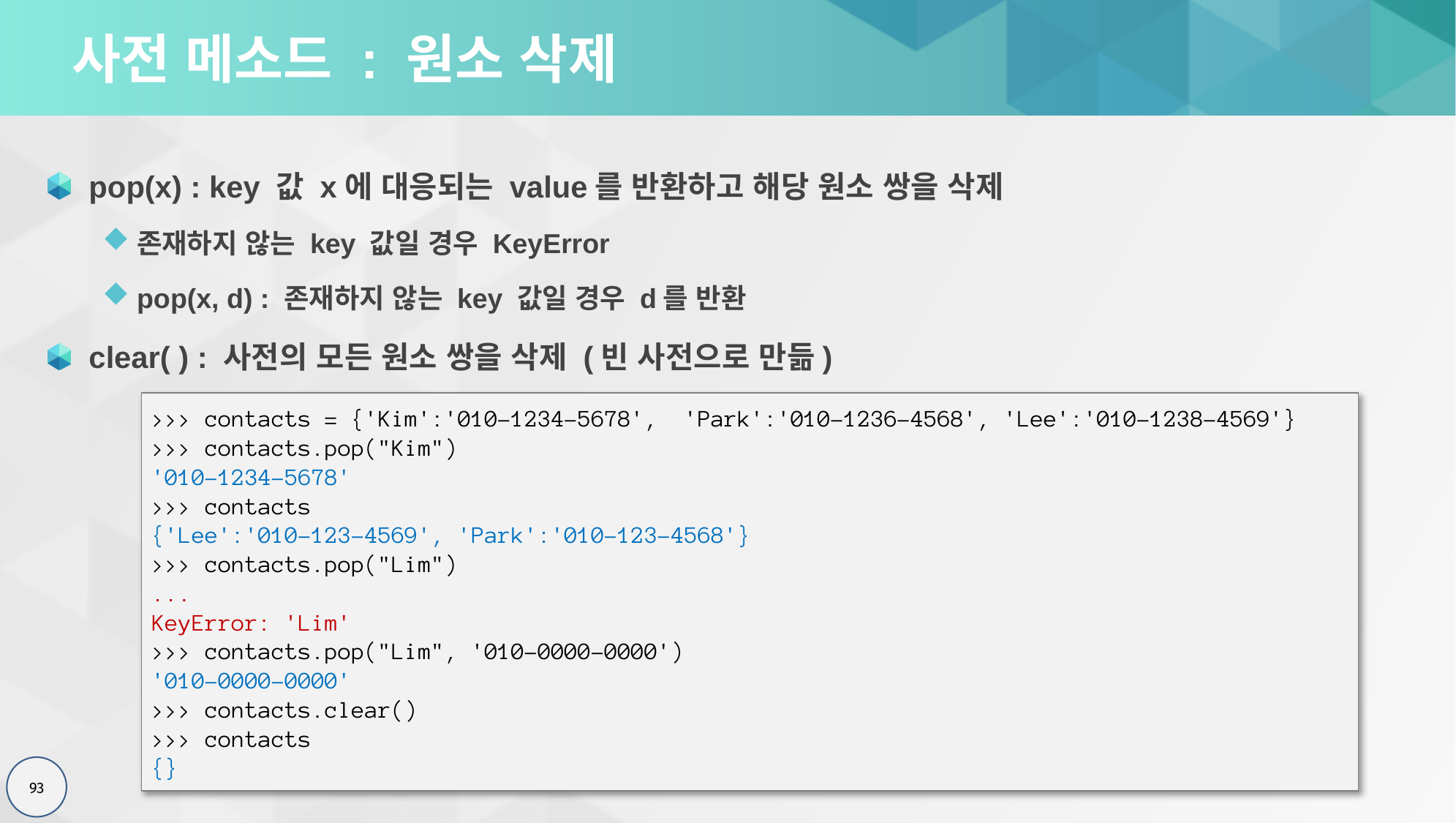

# 사전 메소드 : 원소 삭제
pop(x) : key 값 x에 대응되는 value를 반환하고 해당 원소 쌍을 삭제
존재하지 않는 key 값일 경우 KeyError
pop(x, d) : 존재하지 않는 key 값일 경우 d를 반환
clear( ) : 사전의 모든 원소 쌍을 삭제 (빈 사전으로 만듦)
>>> contacts = {'Kim':'010-1234-5678',  'Park':'010-1236-4568', 'Lee':'010-1238-4569'}
>>> contacts.pop("Kim")
'010-1234-5678'
>>> contacts
{'Lee':'010-123-4569', 'Park':'010-123-4568'}
>>> contacts.pop("Lim")
...
KeyError: 'Lim'
>>> contacts.pop("Lim", '010-0000-0000')
'010-0000-0000'
>>> contacts.clear()
>>> contacts
{}